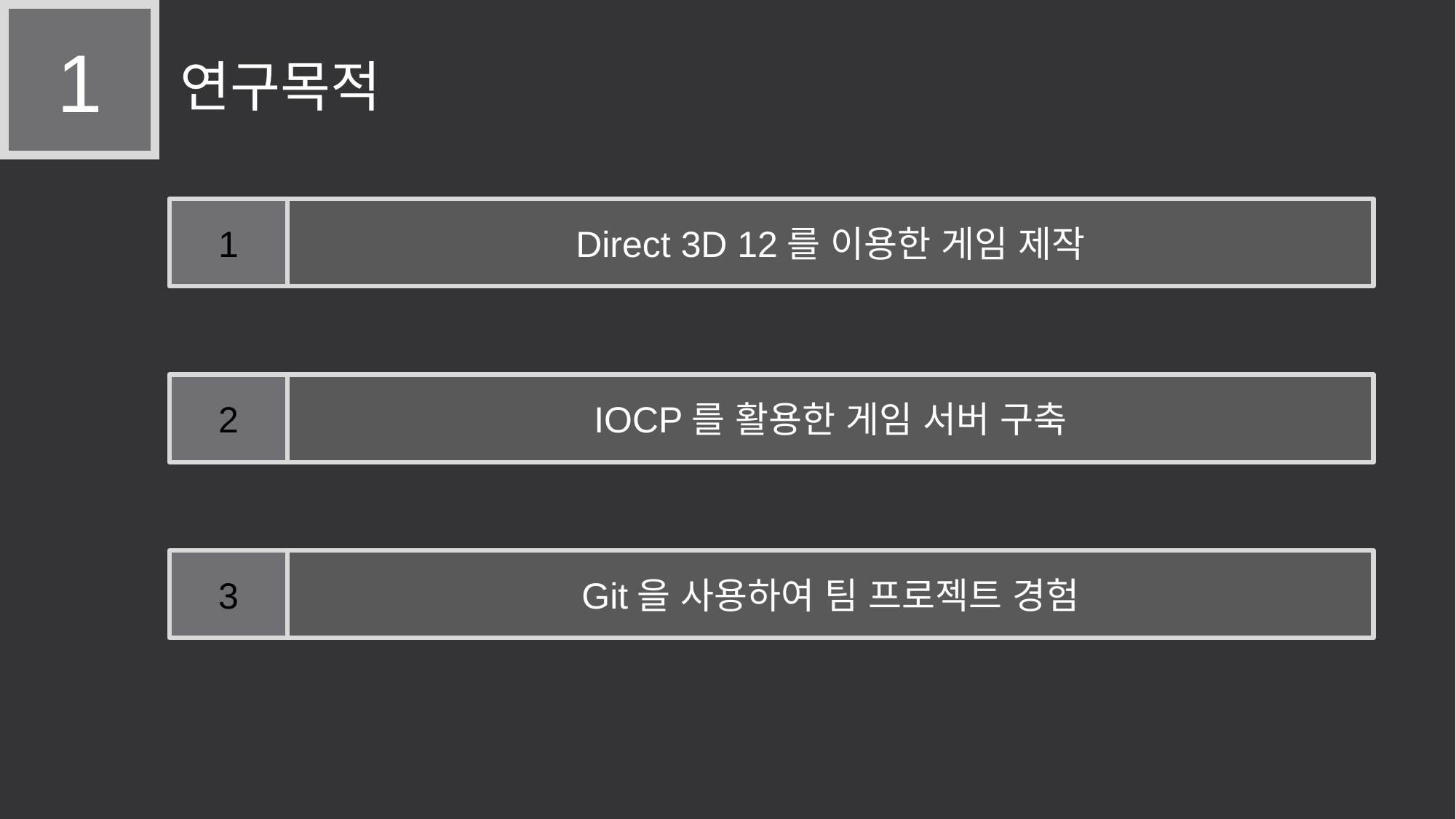

1
연구목적

1
Direct 3D 12를 이용한 게임 제작
2
IOCP를 활용한 게임 서버 구축
3
Git을 사용하여 팀 프로젝트 경험